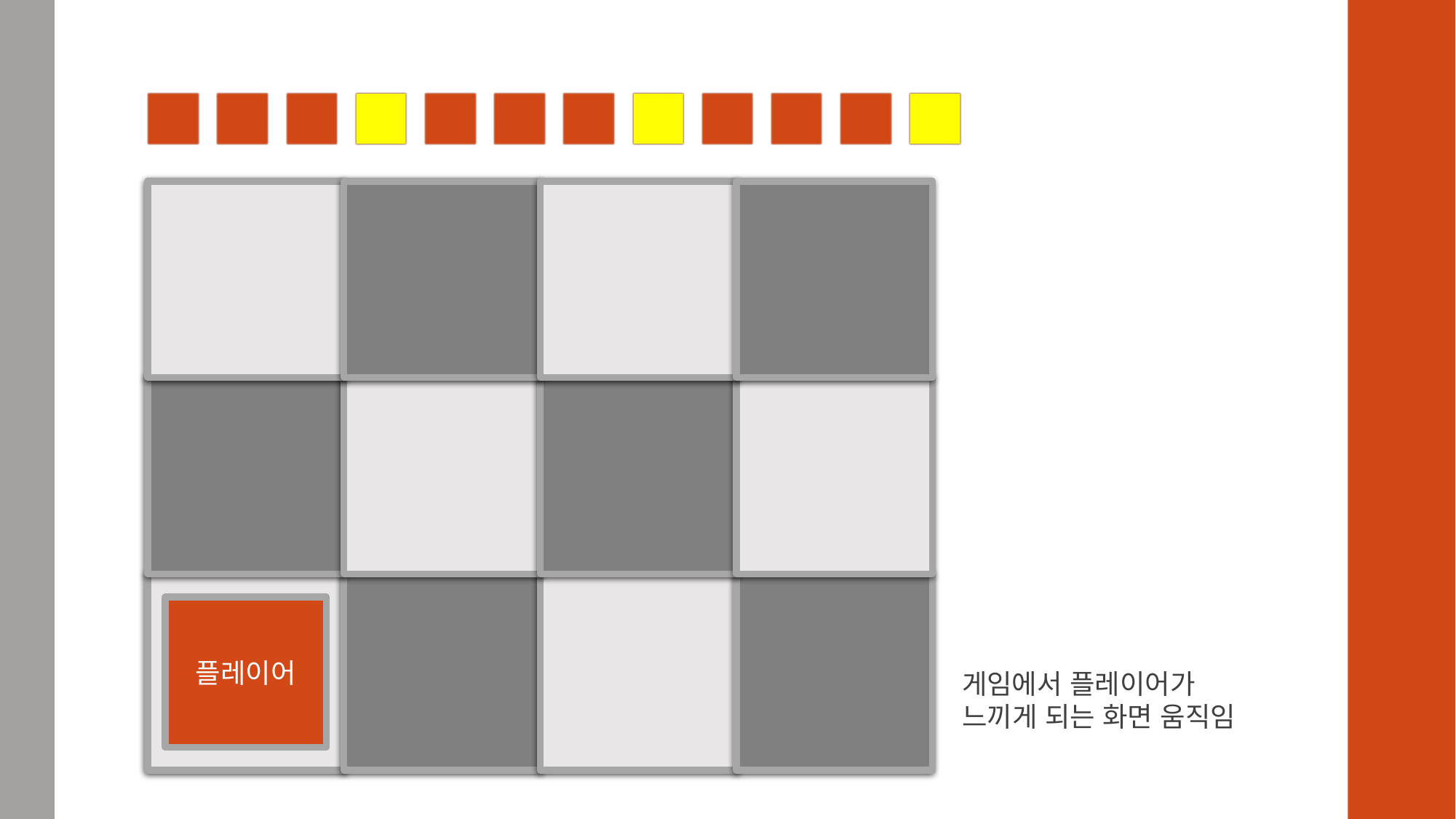

플레이어
게임에서 플레이어가 느끼게 되는 화면 움직임